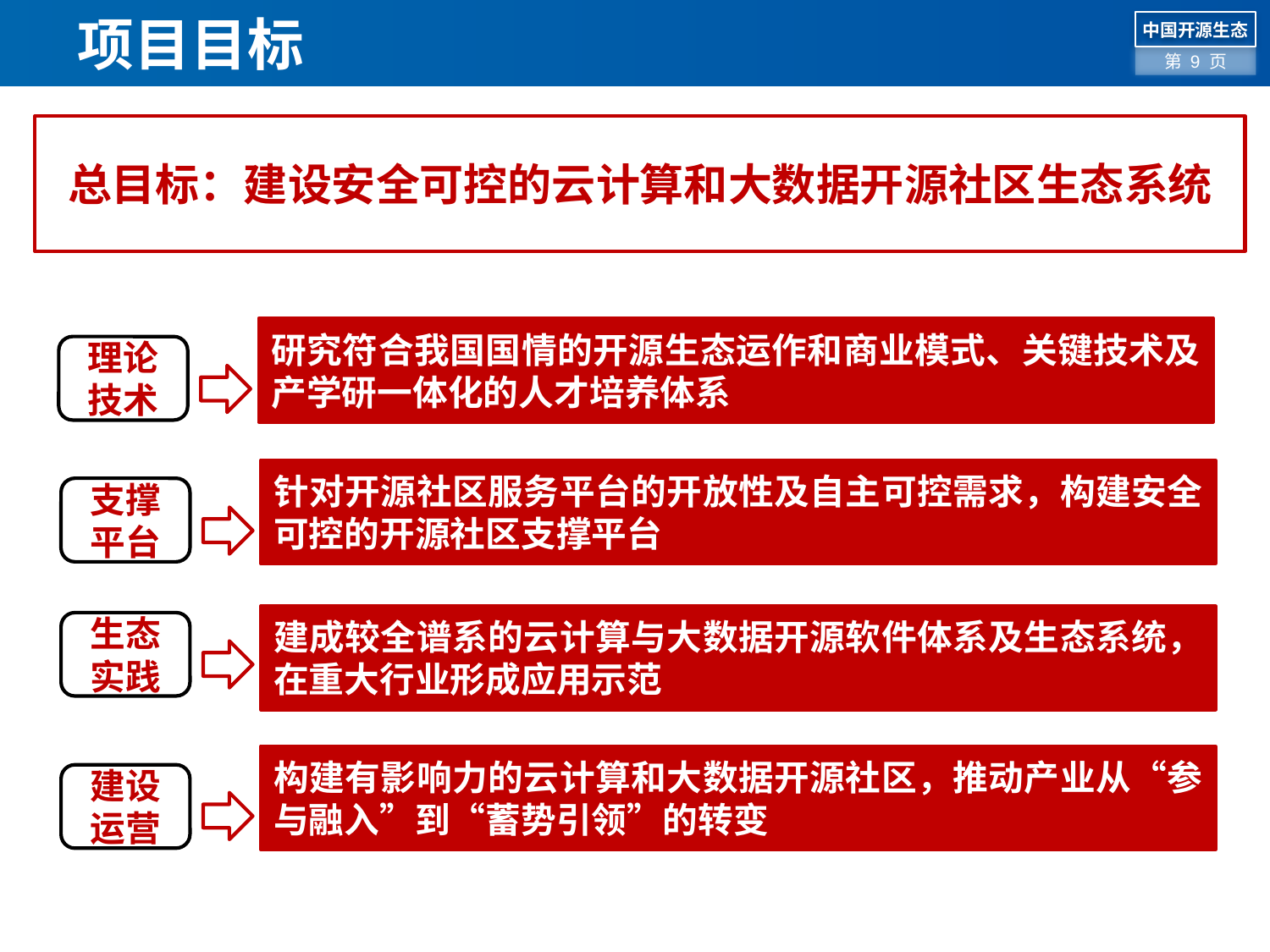

# 项目目标
总目标：建设安全可控的云计算和大数据开源社区生态系统
研究符合我国国情的开源生态运作和商业模式、关键技术及产学研一体化的人才培养体系
理论
技术

针对开源社区服务平台的开放性及自主可控需求，构建安全可控的开源社区支撑平台
支撑
平台

建成较全谱系的云计算与大数据开源软件体系及生态系统，在重大行业形成应用示范
生态
实践

构建有影响力的云计算和大数据开源社区，推动产业从“参与融入”到“蓄势引领”的转变
建设
运营